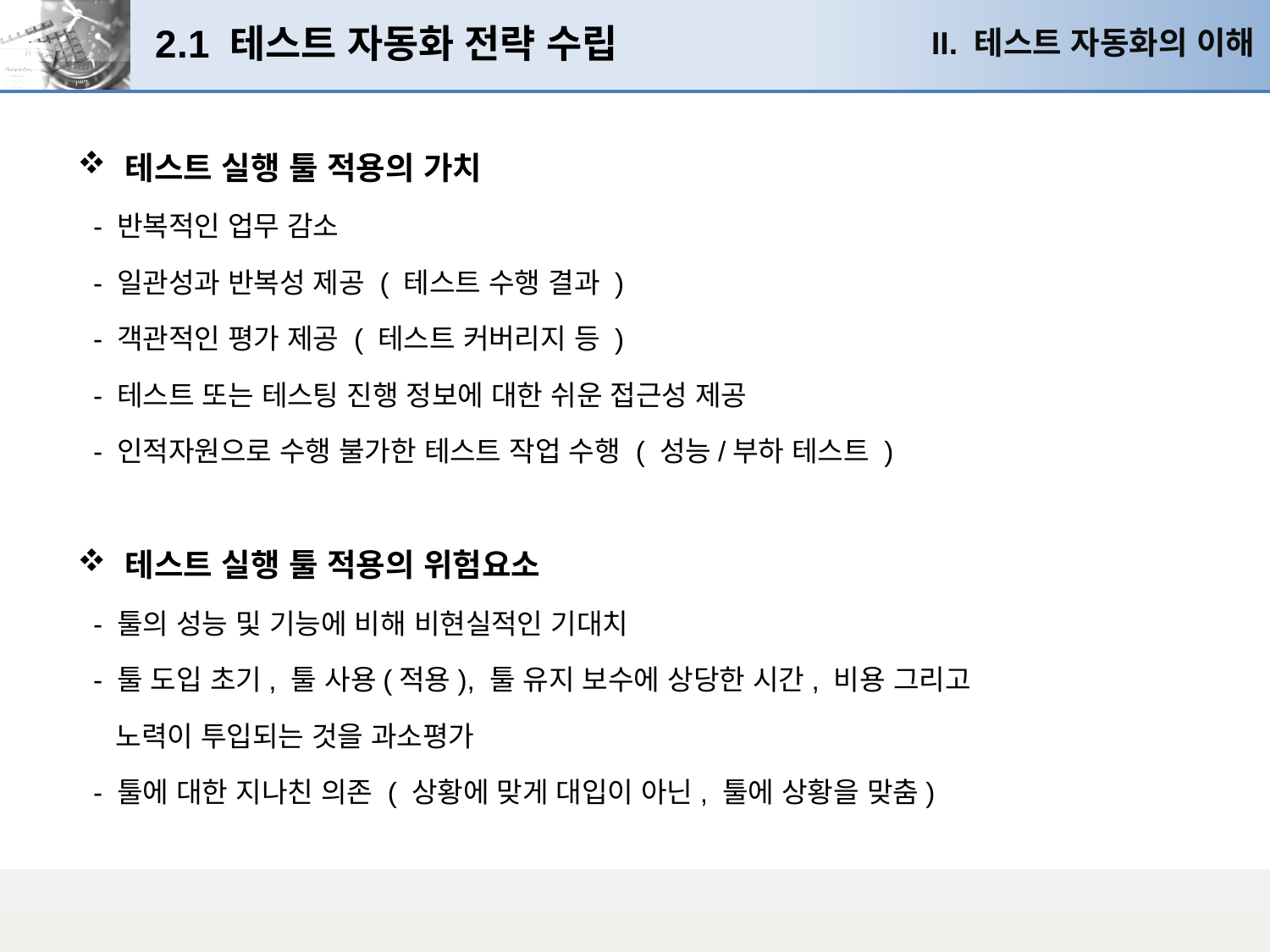

# 2.1 테스트 자동화 전략 수립
II. 테스트 자동화의 이해
테스트 실행 툴 적용의 가치
  - 반복적인 업무 감소
  - 일관성과 반복성 제공 ( 테스트 수행 결과 )
  - 객관적인 평가 제공 ( 테스트 커버리지 등 )
  - 테스트 또는 테스팅 진행 정보에 대한 쉬운 접근성 제공
  - 인적자원으로 수행 불가한 테스트 작업 수행 ( 성능/부하 테스트 )

테스트 실행 툴 적용의 위험요소
  - 툴의 성능 및 기능에 비해 비현실적인 기대치
  - 툴 도입 초기, 툴 사용(적용), 툴 유지 보수에 상당한 시간, 비용 그리고
    노력이 투입되는 것을 과소평가
  - 툴에 대한 지나친 의존 ( 상황에 맞게 대입이 아닌, 툴에 상황을 맞춤)